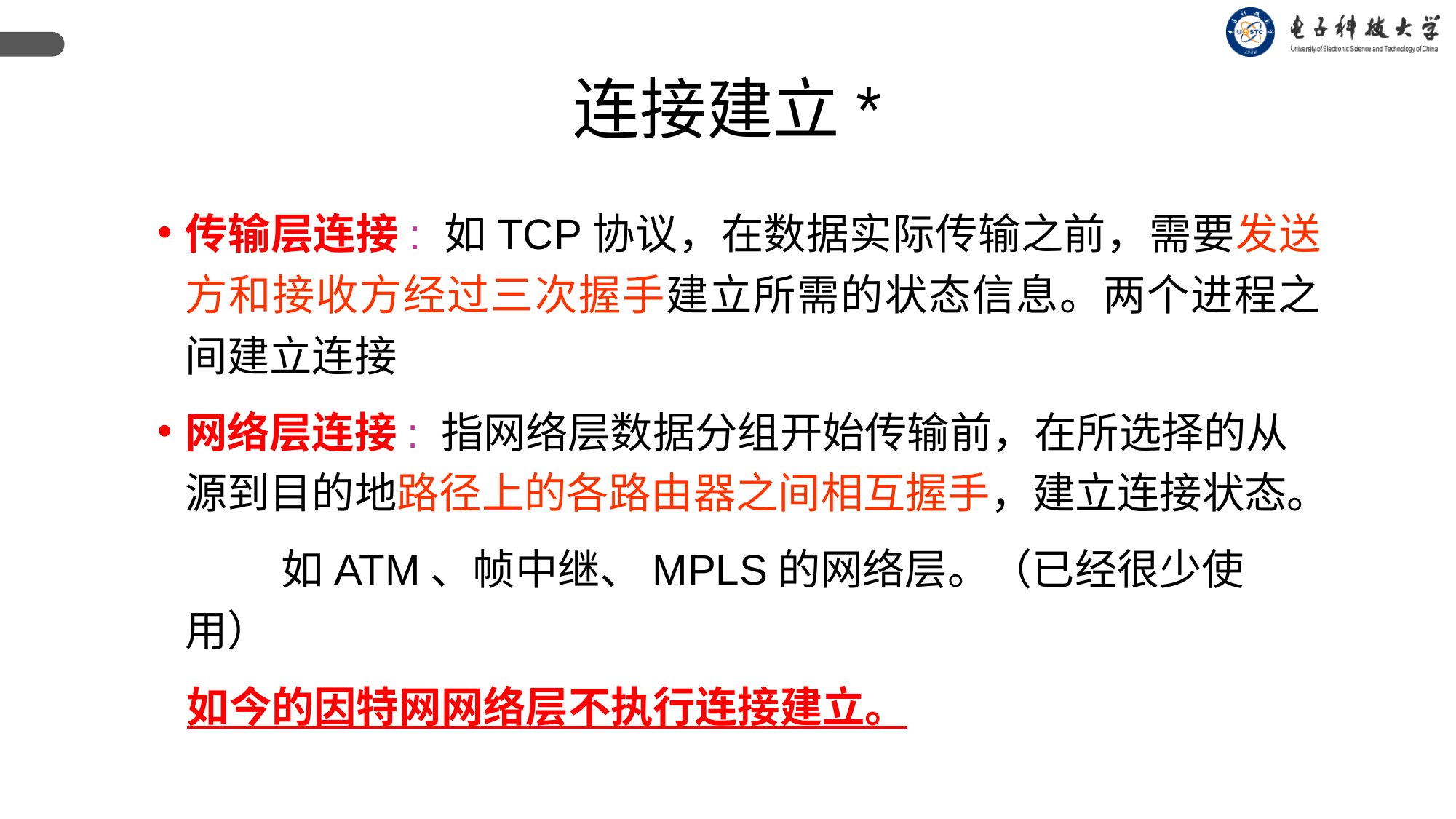

连接建立*
传输层连接: 如TCP协议，在数据实际传输之前，需要发送方和接收方经过三次握手建立所需的状态信息。两个进程之间建立连接
网络层连接: 指网络层数据分组开始传输前，在所选择的从源到目的地路径上的各路由器之间相互握手，建立连接状态。
            如ATM、帧中继、MPLS的网络层。（已经很少使用）
  如今的因特网网络层不执行连接建立。